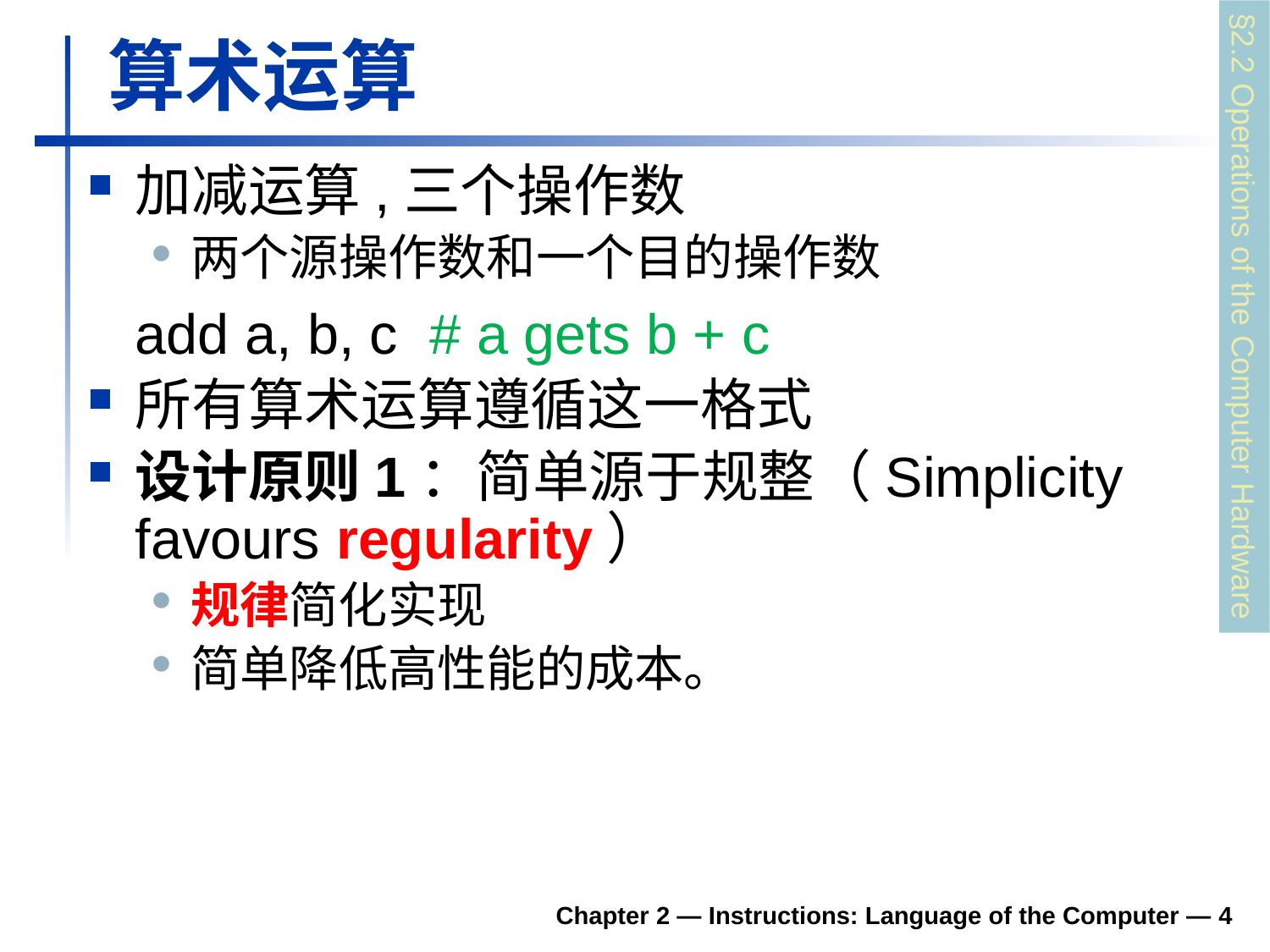

# 算术运算
加减运算,三个操作数
两个源操作数和一个目的操作数
	add a, b, c  # a gets b + c
所有算术运算遵循这一格式
设计原则1：简单源于规整（Simplicity favours regularity）
规律简化实现
简单降低高性能的成本。
§2.2 Operations of the Computer Hardware
Chapter 2 — Instructions: Language of the Computer — 4